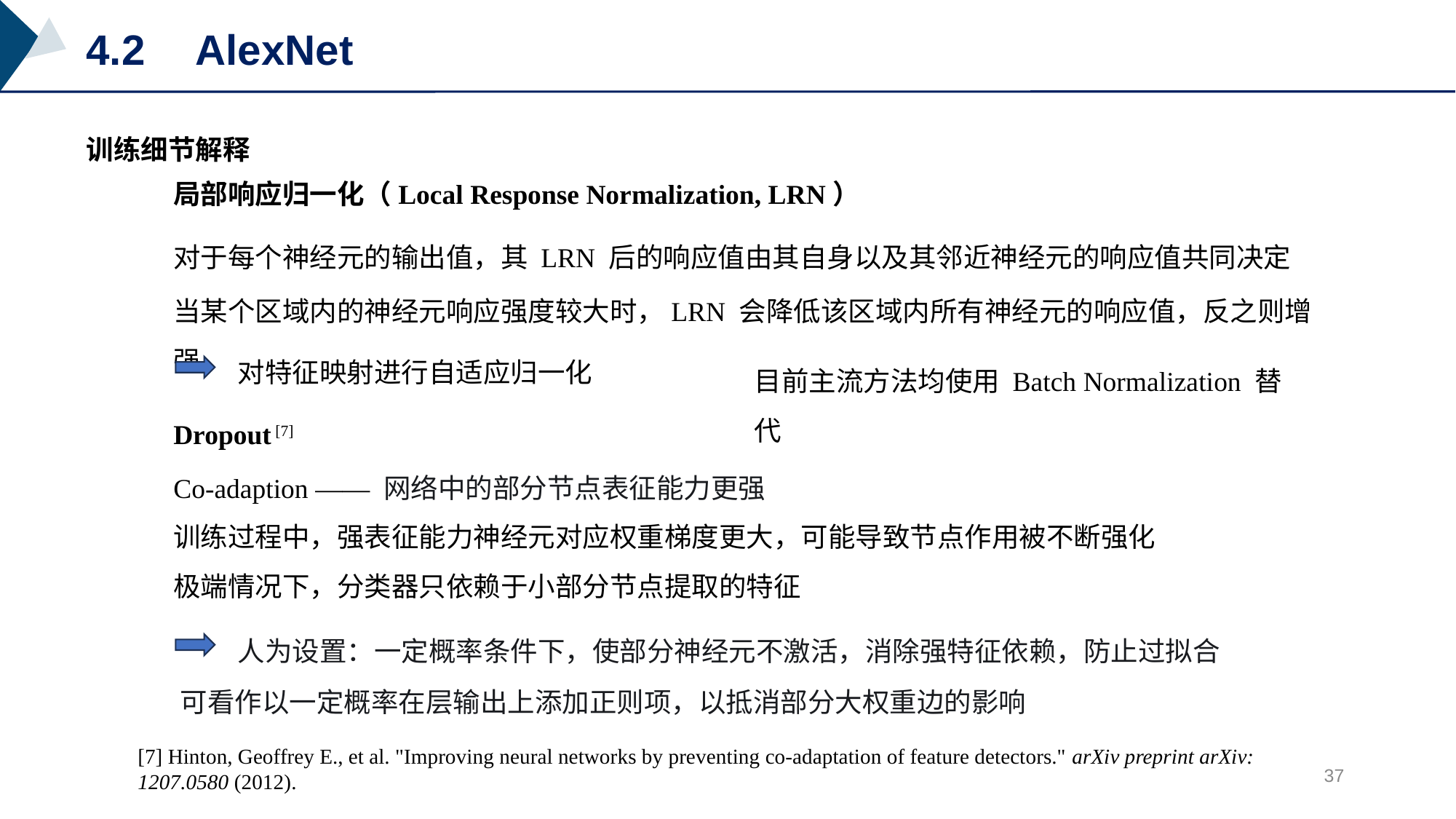

4.2	AlexNet
训练细节解释
局部响应归一化（Local Response Normalization, LRN）
对于每个神经元的输出值，其 LRN 后的响应值由其自身以及其邻近神经元的响应值共同决定
当某个区域内的神经元响应强度较大时，LRN 会降低该区域内所有神经元的响应值，反之则增强
对特征映射进行自适应归一化
目前主流方法均使用 Batch Normalization 替代

Dropout [7]
Co-adaption —— 网络中的部分节点表征能力更强
训练过程中，强表征能力神经元对应权重梯度更大，可能导致节点作用被不断强化
极端情况下，分类器只依赖于小部分节点提取的特征
人为设置：一定概率条件下，使部分神经元不激活，消除强特征依赖，防止过拟合

可看作以一定概率在层输出上添加正则项，以抵消部分大权重边的影响
[7] Hinton, Geoffrey E., et al. "Improving neural networks by preventing co-adaptation of feature detectors." arXiv preprint arXiv: 1207.0580 (2012).
37